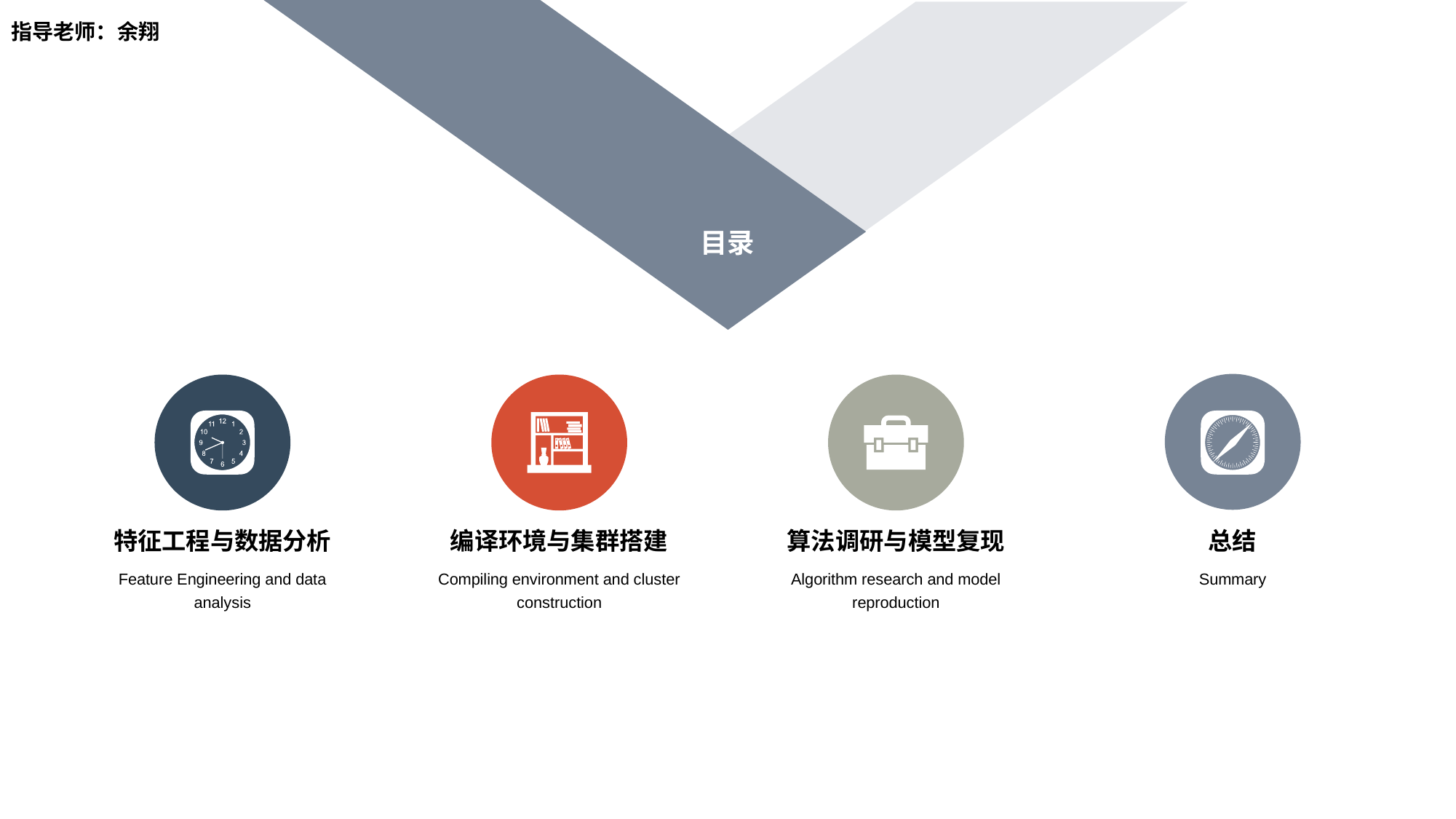

目录

总结
Summary

特征工程与数据分析
Feature Engineering and data analysis

编译环境与集群搭建
Compiling environment and cluster construction

算法调研与模型复现
Algorithm research and model reproduction
指导老师：余翔